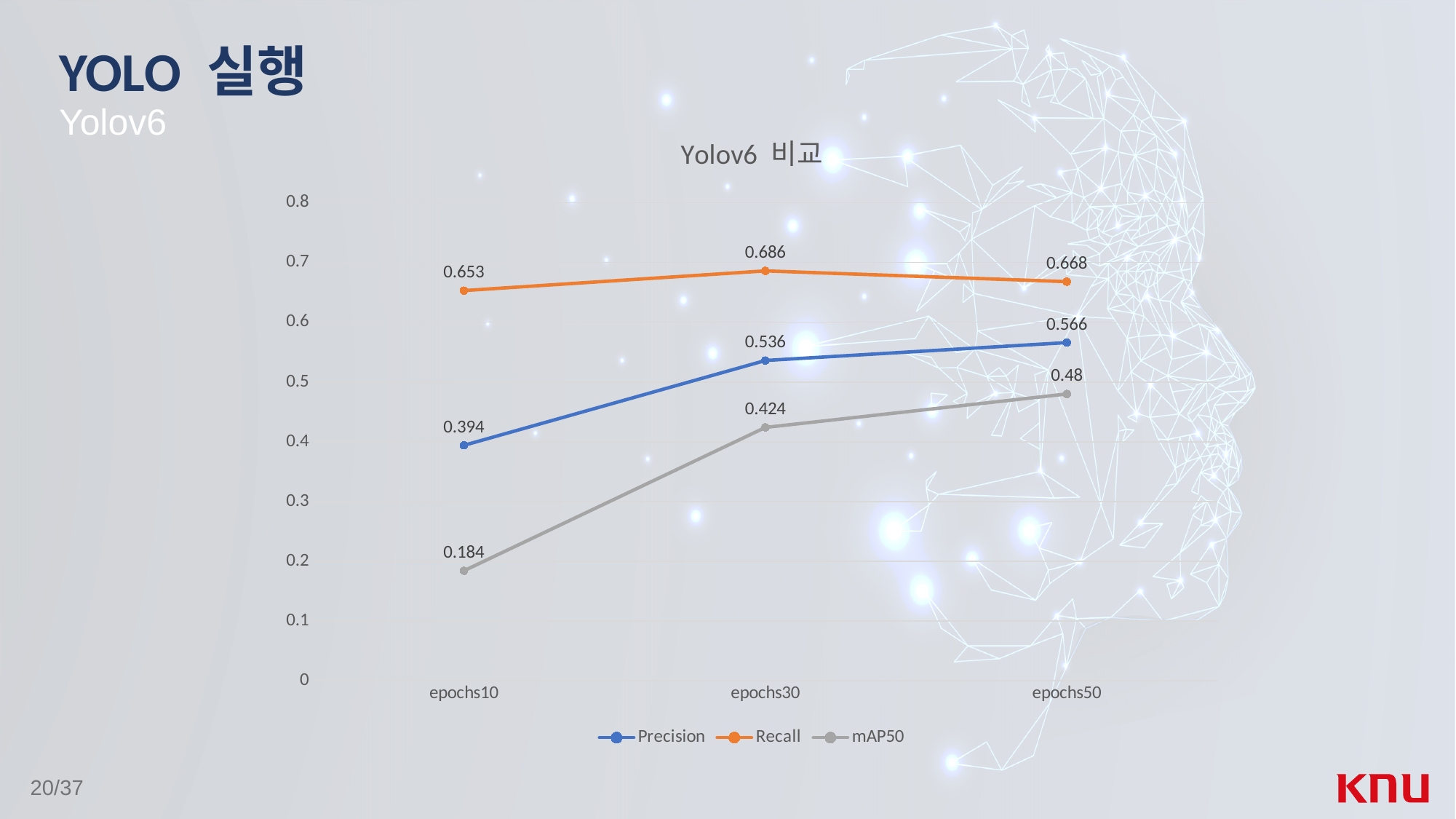

# YOLO 실행
Yolov6

### Chart: Yolov6 비교

| Category | Precision | Recall | mAP50 |
|---|---|---|---|
| epochs10 | 0.394 | 0.653 | 0.184 |
| epochs30 | 0.536 | 0.686 | 0.424 |
| epochs50 | 0.566 | 0.668 | 0.48 |